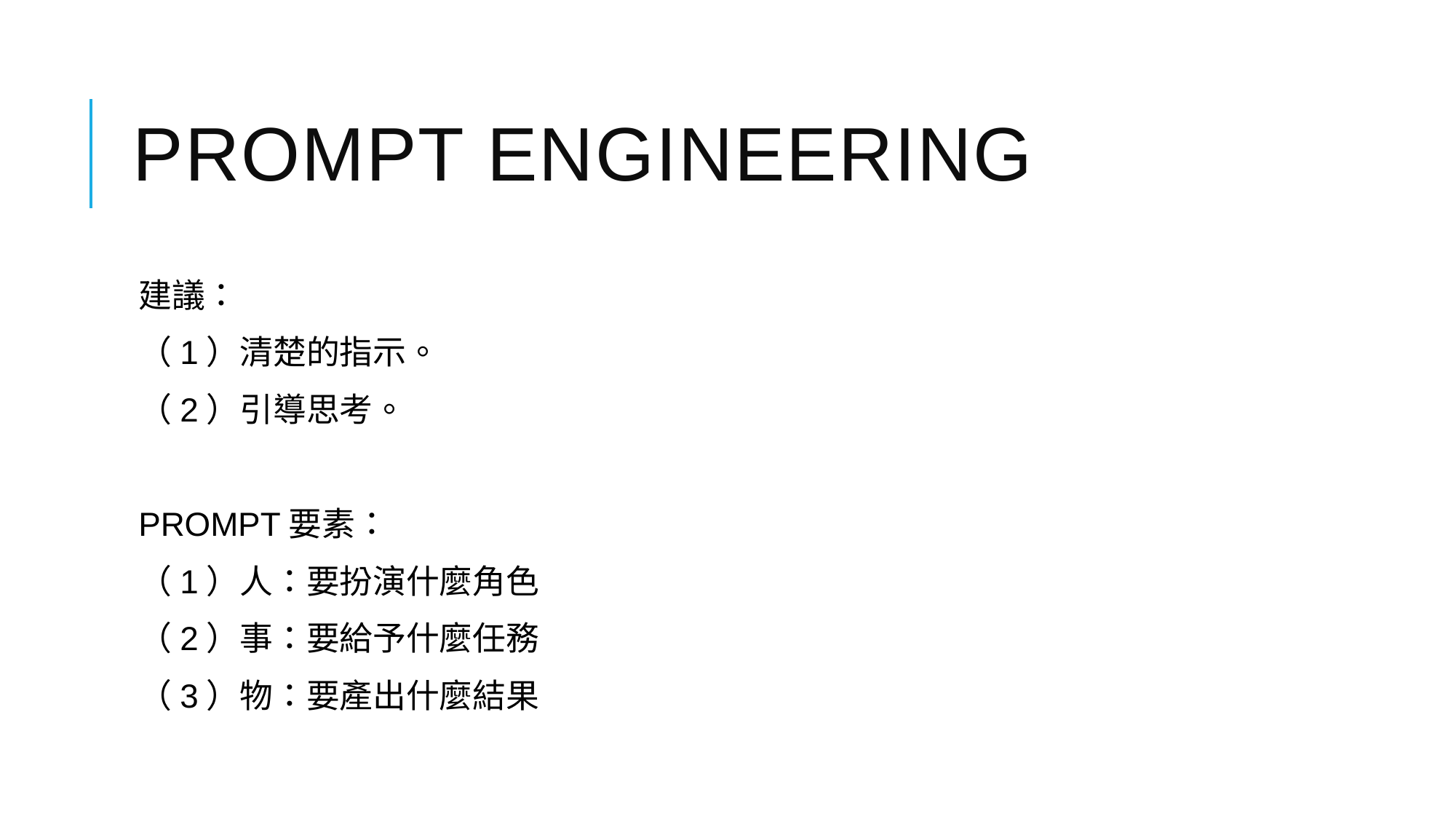

# Prompt engineering
建議：
（1）清楚的指示。
（2）引導思考。

PROMPT要素：
（1）人：要扮演什麼角色
（2）事：要給予什麼任務
（3）物：要產出什麼結果